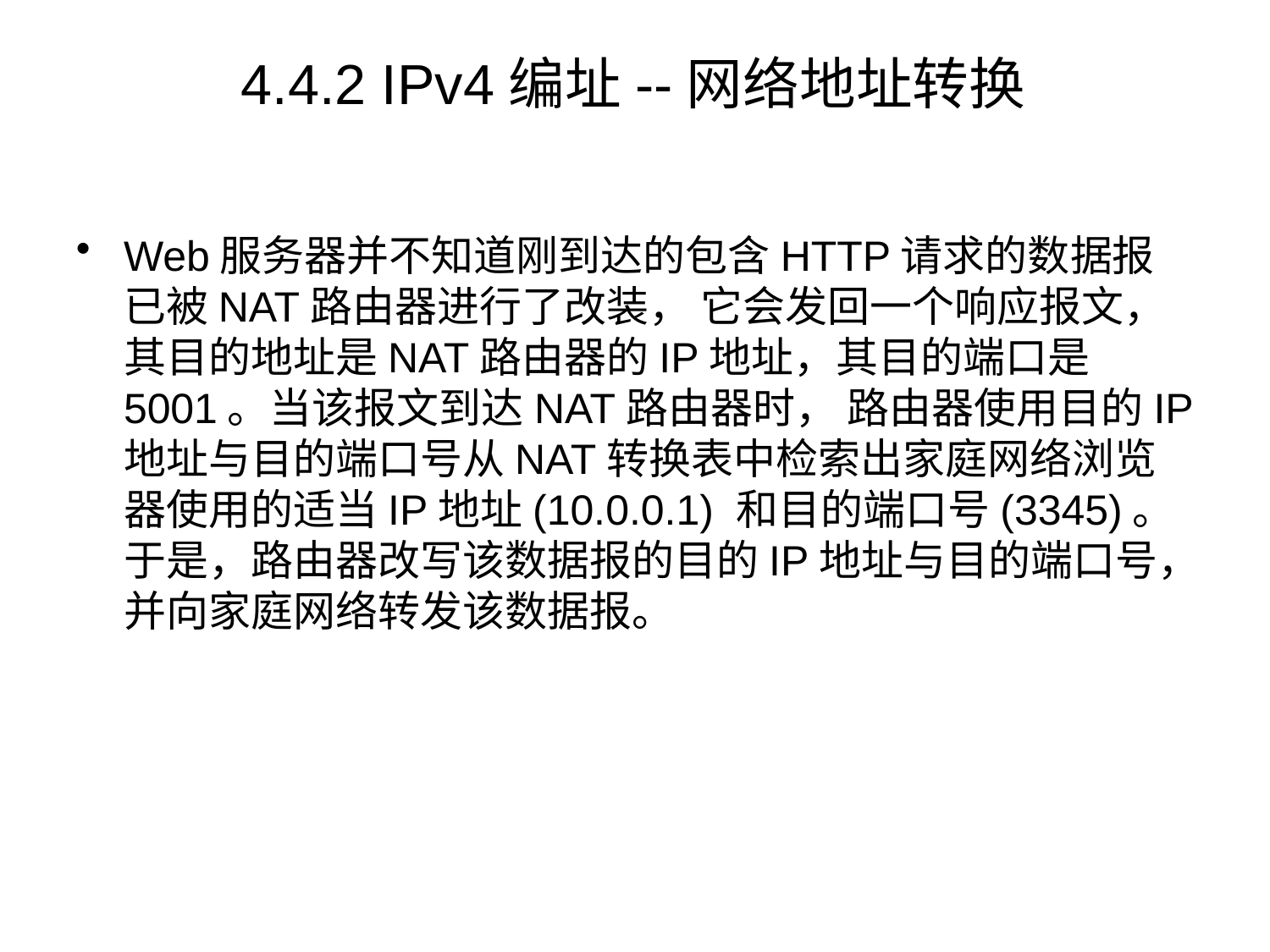

# 4.4.2 IPv4编址--网络地址转换
Web服务器并不知道刚到达的包含HTTP请求的数据报已被NAT路由器进行了改装， 它会发回一个响应报文， 其目的地址是NAT路由器的IP地址，其目的端口是5001。当该报文到达NAT路由器时， 路由器使用目的IP地址与目的端口号从NAT转换表中检索出家庭网络浏览器使用的适当IP地址(10.0.0.1) 和目的端口号(3345)。于是，路由器改写该数据报的目的IP地址与目的端口号，并向家庭网络转发该数据报。